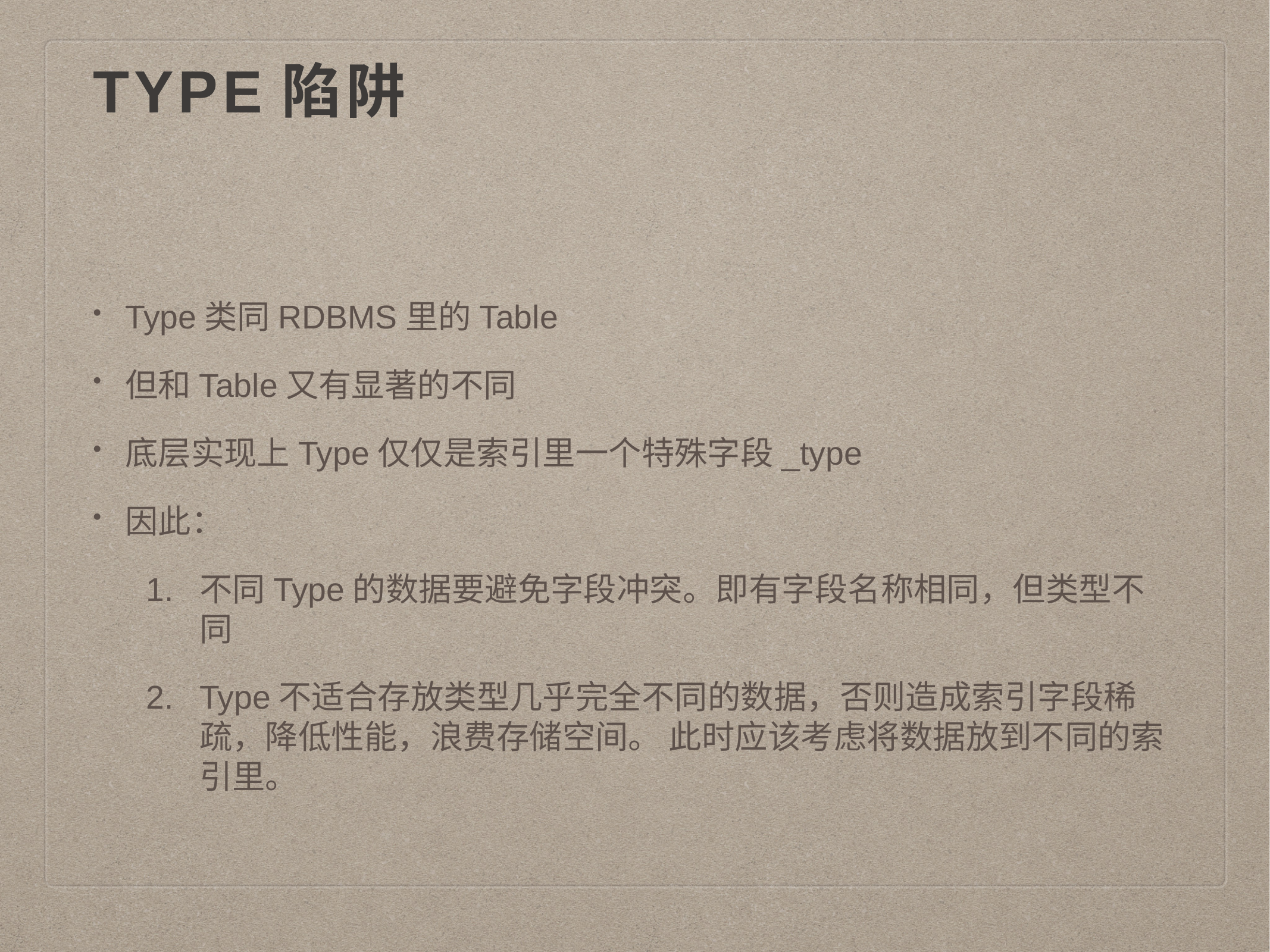

# Type陷阱
Type类同RDBMS里的Table
但和Table又有显著的不同
底层实现上Type仅仅是索引里一个特殊字段_type
因此：
不同Type的数据要避免字段冲突。即有字段名称相同，但类型不同
Type不适合存放类型几乎完全不同的数据，否则造成索引字段稀疏，降低性能，浪费存储空间。 此时应该考虑将数据放到不同的索引里。
7